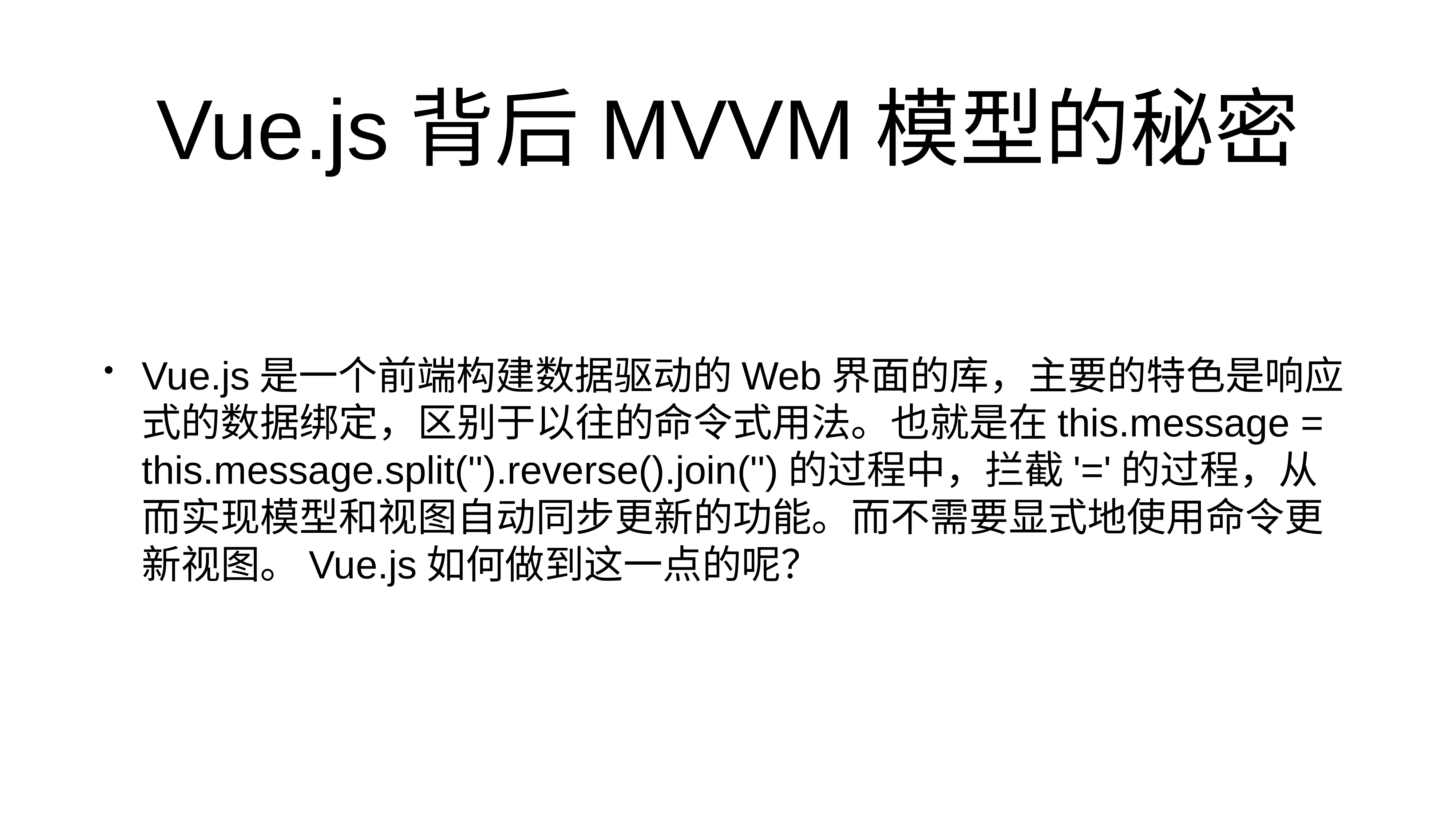

# Vue.js背后MVVM模型的秘密
Vue.js是一个前端构建数据驱动的Web界面的库，主要的特色是响应式的数据绑定，区别于以往的命令式用法。也就是在this.message = this.message.split('').reverse().join('')的过程中，拦截'='的过程，从而实现模型和视图自动同步更新的功能。而不需要显式地使用命令更新视图。Vue.js如何做到这一点的呢？